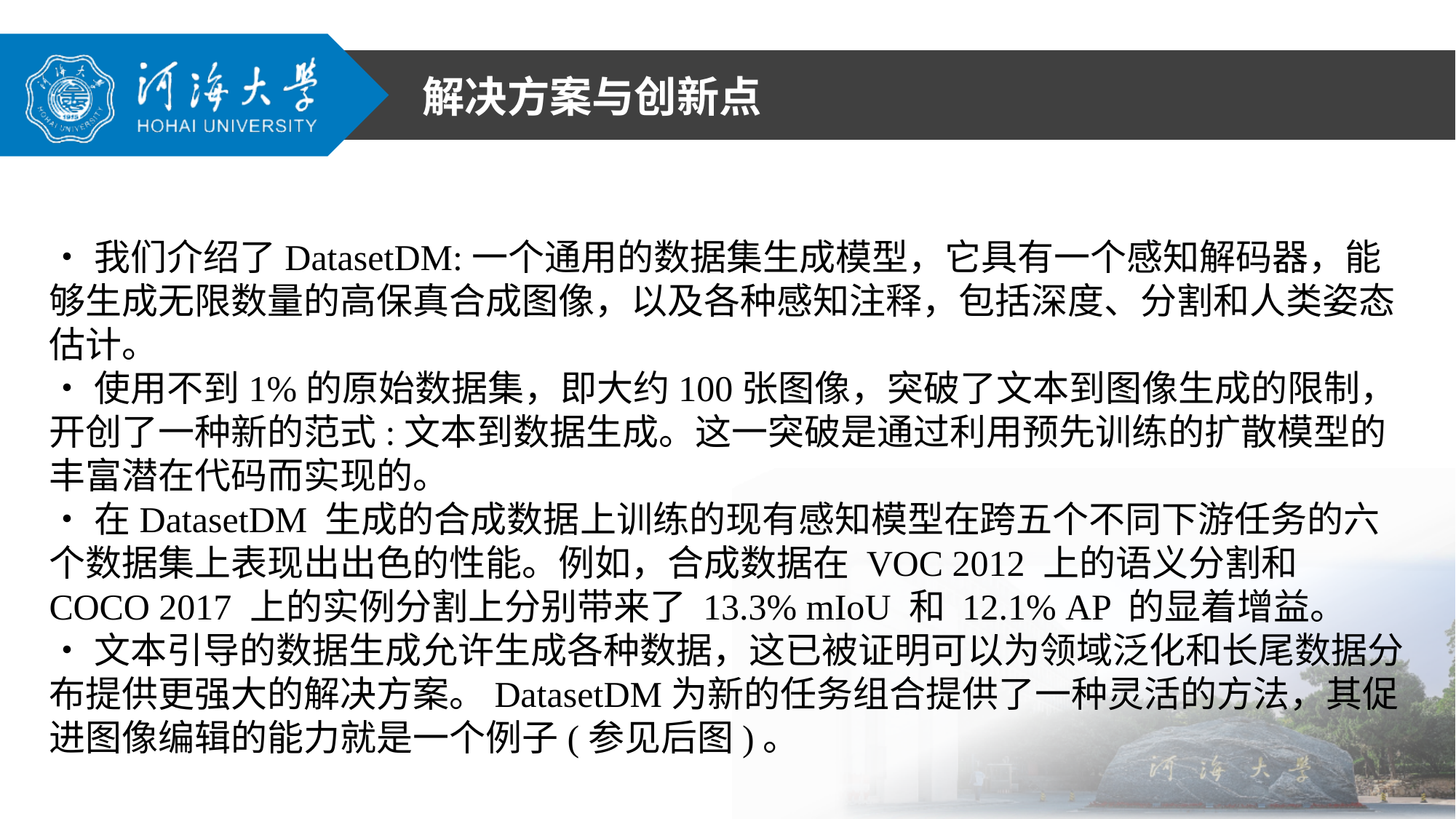

解决方案与创新点
•我们介绍了DatasetDM:一个通用的数据集生成模型，它具有一个感知解码器，能够生成无限数量的高保真合成图像，以及各种感知注释，包括深度、分割和人类姿态估计。
•使用不到1%的原始数据集，即大约100张图像，突破了文本到图像生成的限制，开创了一种新的范式:文本到数据生成。这一突破是通过利用预先训练的扩散模型的丰富潜在代码而实现的。
•在DatasetDM 生成的合成数据上训练的现有感知模型在跨五个不同下游任务的六个数据集上表现出出色的性能。例如，合成数据在 VOC 2012 上的语义分割和 COCO 2017 上的实例分割上分别带来了 13.3% mIoU 和 12.1% AP 的显着增益。
•文本引导的数据生成允许生成各种数据，这已被证明可以为领域泛化和长尾数据分布提供更强大的解决方案。DatasetDM为新的任务组合提供了一种灵活的方法，其促进图像编辑的能力就是一个例子(参见后图)。